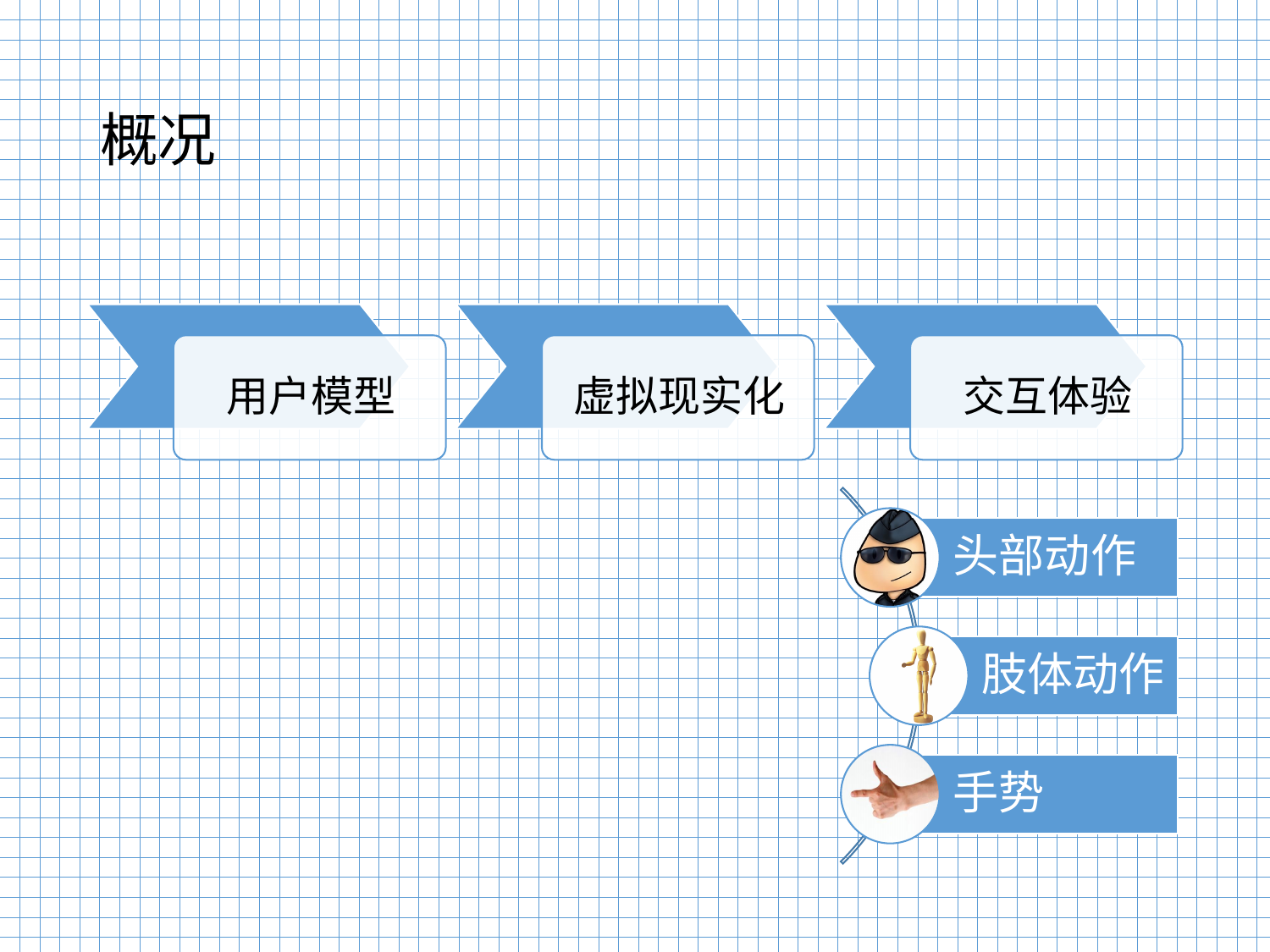

# 概况
用户模型
虚拟现实化
交互体验
头部动作
肢体动作
手势